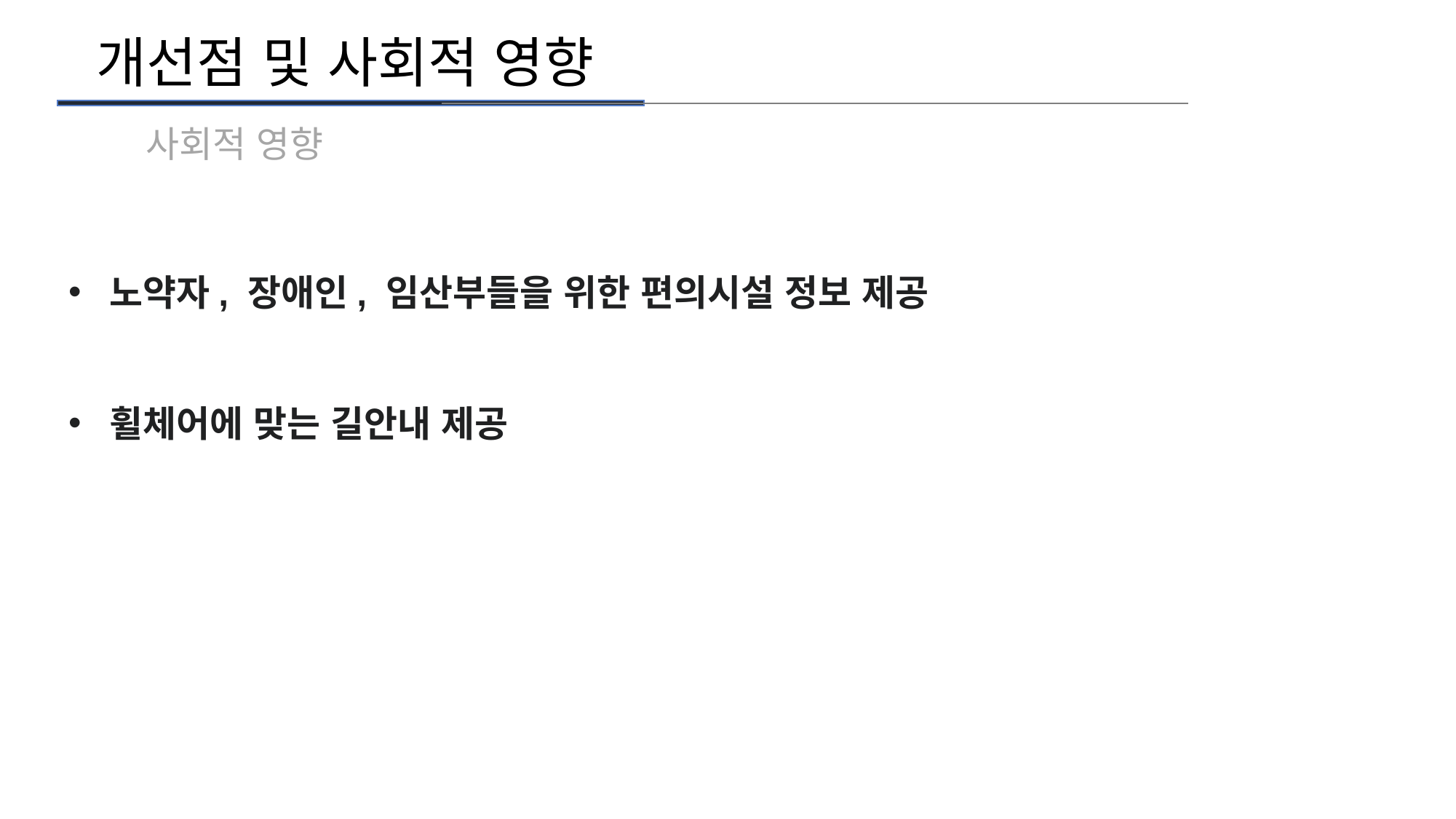

개선점 및 사회적 영향

사회적 영향
노약자, 장애인, 임산부들을 위한 편의시설 정보 제공

휠체어에 맞는 길안내 제공